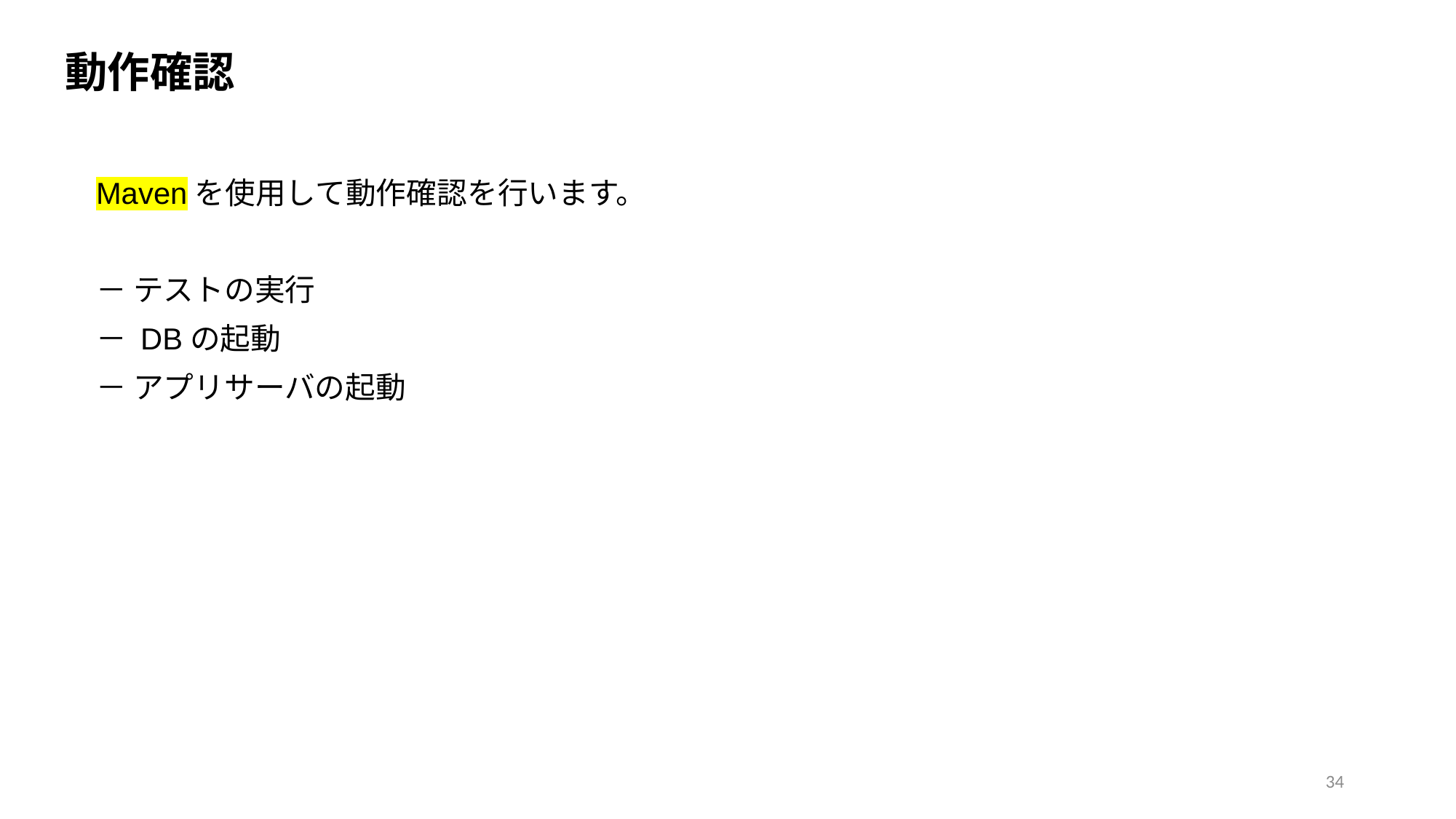

動作確認
Mavenを使用して動作確認を行います。

－ テストの実行
－ DBの起動
－ アプリサーバの起動
34